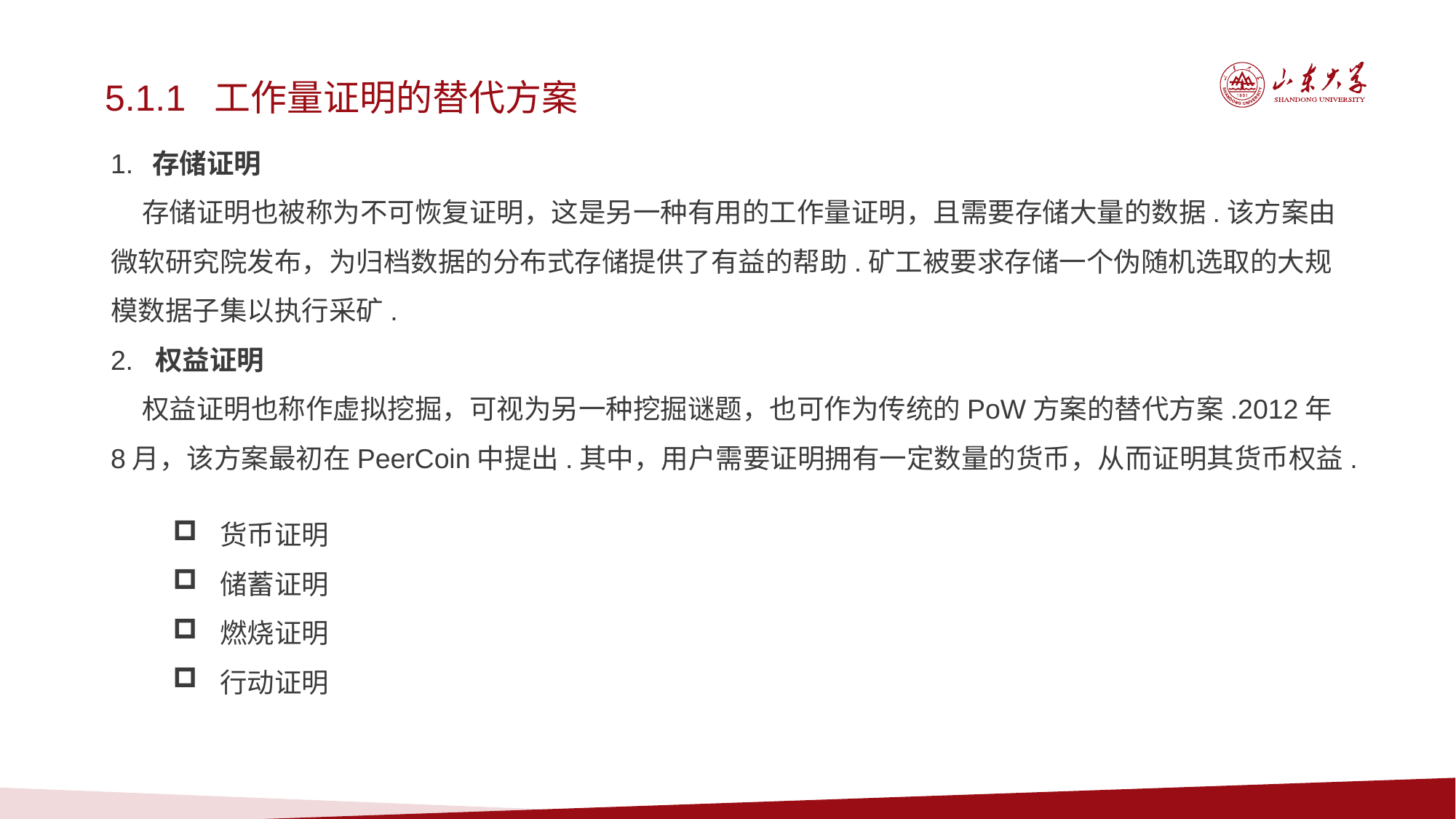

5.1.1 	工作量证明的替代方案
  存储证明
    存储证明也被称为不可恢复证明，这是另一种有用的工作量证明，且需要存储大量的数据.该方案由微软研究院发布，为归档数据的分布式存储提供了有益的帮助.矿工被要求存储一个伪随机选取的大规模数据子集以执行采矿.
2.  权益证明
    权益证明也称作虚拟挖掘，可视为另一种挖掘谜题，也可作为传统的PoW方案的替代方案.2012年8月，该方案最初在PeerCoin中提出.其中，用户需要证明拥有一定数量的货币，从而证明其货币权益.

 货币证明
 储蓄证明
 燃烧证明
 行动证明